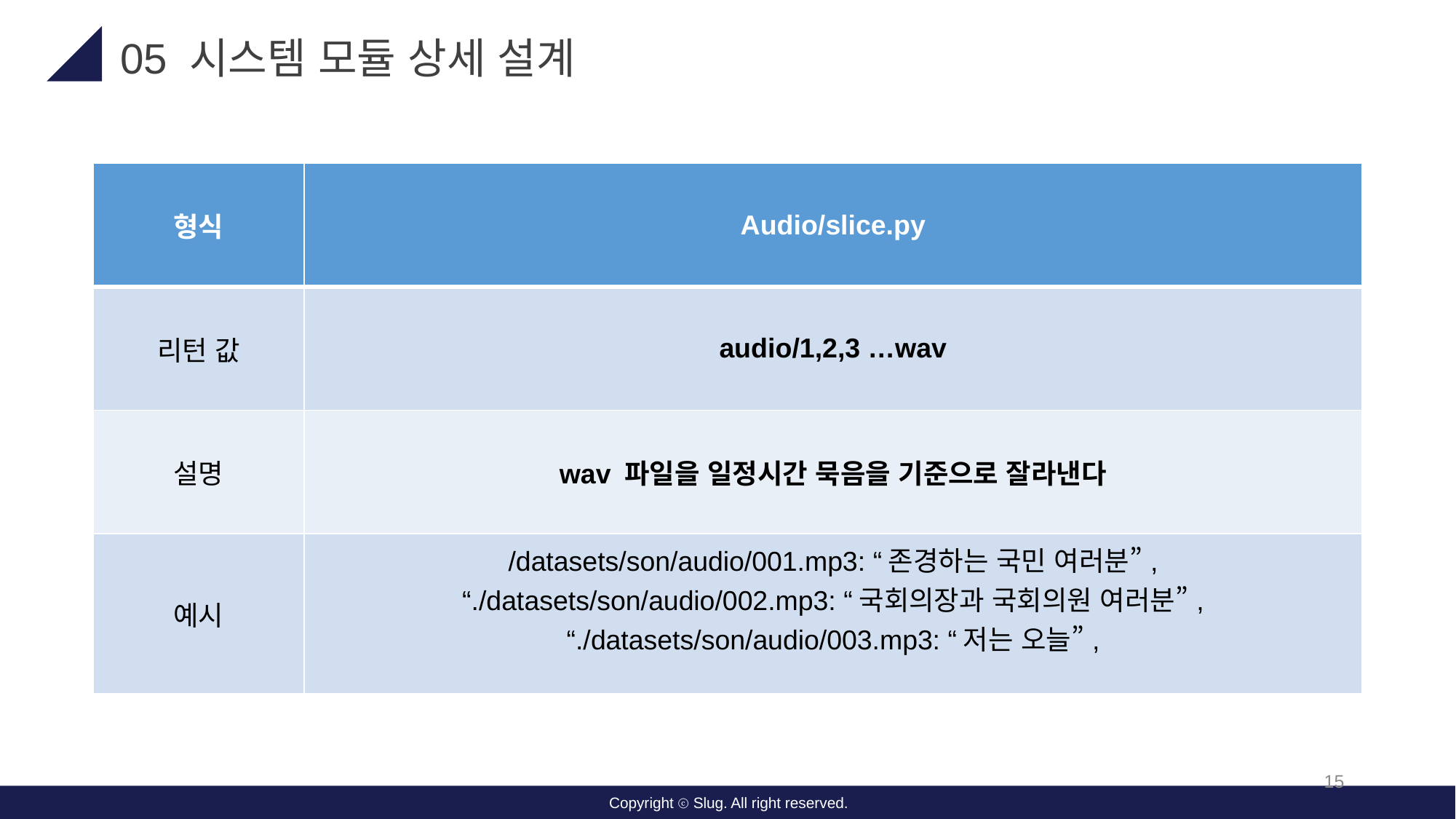

05 시스템 모듈 상세 설계

| 형식 | Audio/slice.py |
| --- | --- |
| 리턴 값 | audio/1,2,3 …wav |
| 설명 | wav 파일을 일정시간 묵음을 기준으로 잘라낸다 |
| 예시 | /datasets/son/audio/001.mp3: “존경하는 국민 여러분”, “./datasets/son/audio/002.mp3: “국회의장과 국회의원 여러분”, “./datasets/son/audio/003.mp3: “저는 오늘”, |
15

Copyright ⓒ Slug. All right reserved.